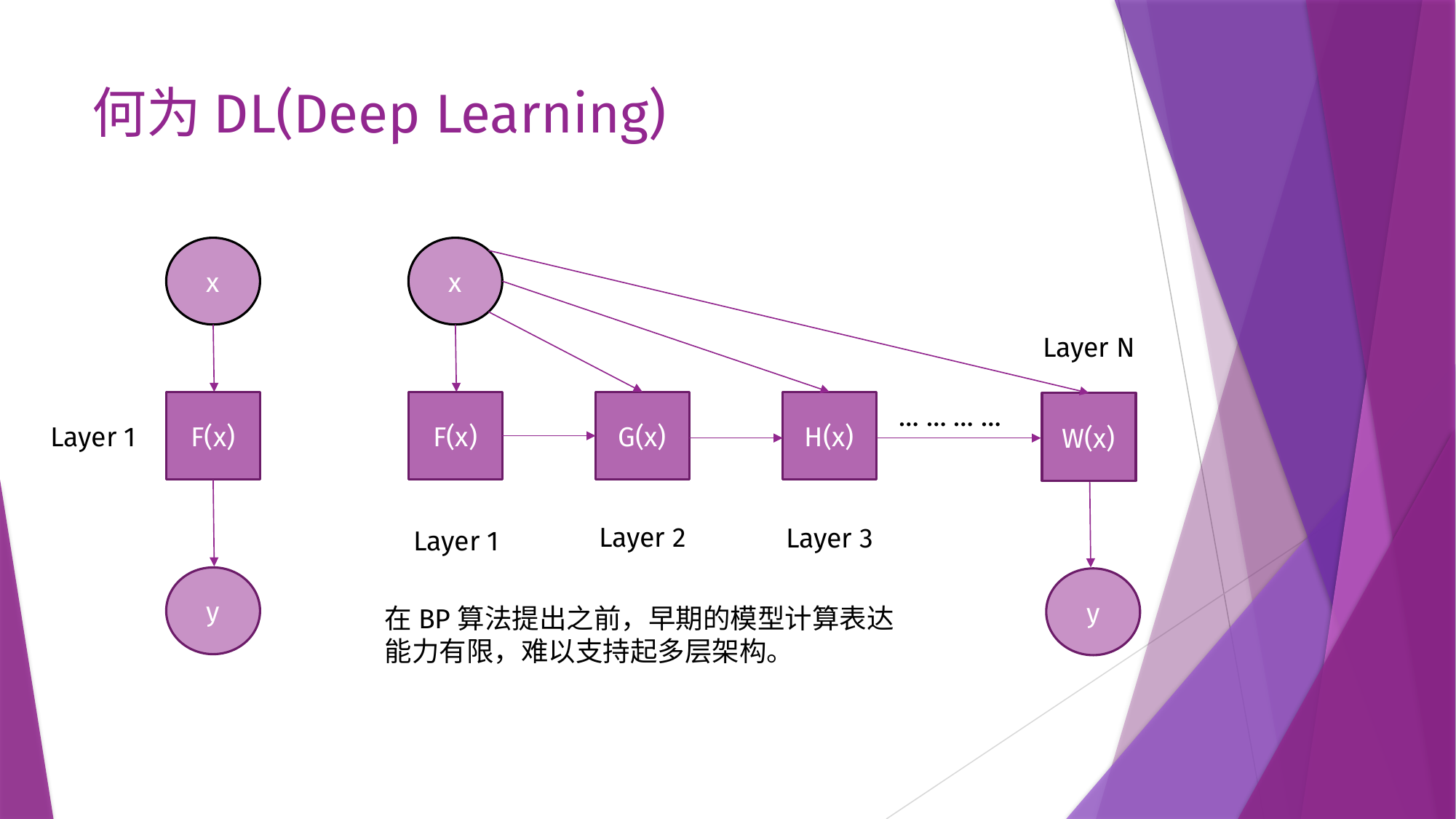

# 何为DL(Deep Learning)
x
x
Layer N
F(x)
F(x)
G(x)
H(x)
W(x)
… … … …
Layer 1
Layer 2
Layer 3
Layer 1
y
y
在BP算法提出之前，早期的模型计算表达能力有限，难以支持起多层架构。